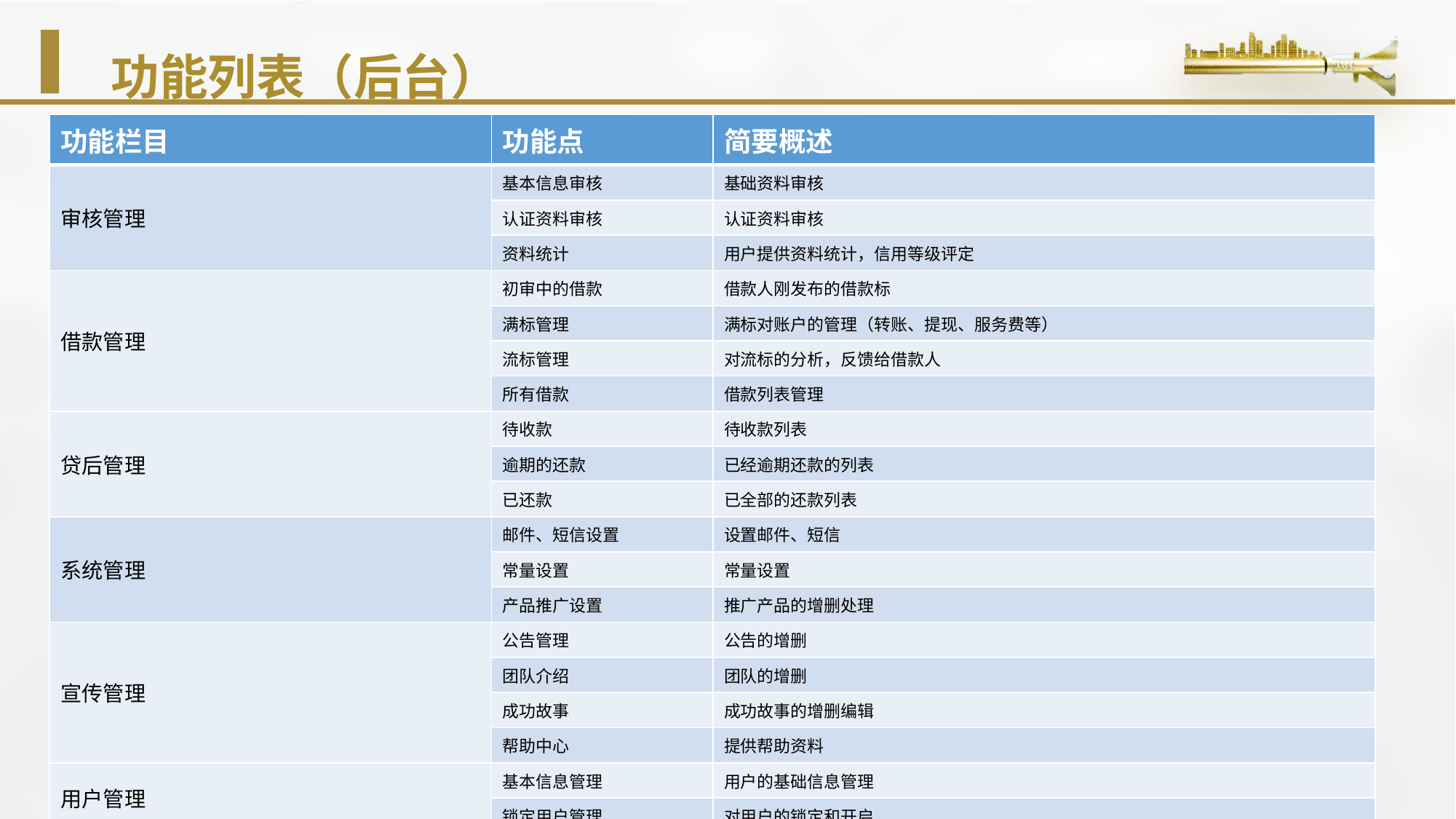

# 功能列表（后台）
| 功能栏目 | 功能点 | 简要概述 |
| --- | --- | --- |
| 审核管理 | 基本信息审核 | 基础资料审核 |
|  | 认证资料审核 | 认证资料审核 |
|  | 资料统计 | 用户提供资料统计，信用等级评定 |
| 借款管理 | 初审中的借款 | 借款人刚发布的借款标 |
|  | 满标管理 | 满标对账户的管理（转账、提现、服务费等） |
|  | 流标管理 | 对流标的分析，反馈给借款人 |
|  | 所有借款 | 借款列表管理 |
| 贷后管理 | 待收款 | 待收款列表 |
|  | 逾期的还款 | 已经逾期还款的列表 |
|  | 已还款 | 已全部的还款列表 |
| 系统管理 | 邮件、短信设置 | 设置邮件、短信 |
|  | 常量设置 | 常量设置 |
|  | 产品推广设置 | 推广产品的增删处理 |
| 宣传管理 | 公告管理 | 公告的增删 |
|  | 团队介绍 | 团队的增删 |
|  | 成功故事 | 成功故事的增删编辑 |
|  | 帮助中心 | 提供帮助资料 |
| 用户管理 | 基本信息管理 | 用户的基础信息管理 |
|  | 锁定用户管理 | 对用户的锁定和开启 |
| 财务管理 | 充值提现审核 | 满标后对资金管理 |
|  | 银行卡管理 | 银行卡的管理 |
|  | 用户资金管理 | 用户的账户管理 |
|  | 充值记录 | 充值记录查询 |
|  | 风险保证金 | 保险金的管理 |